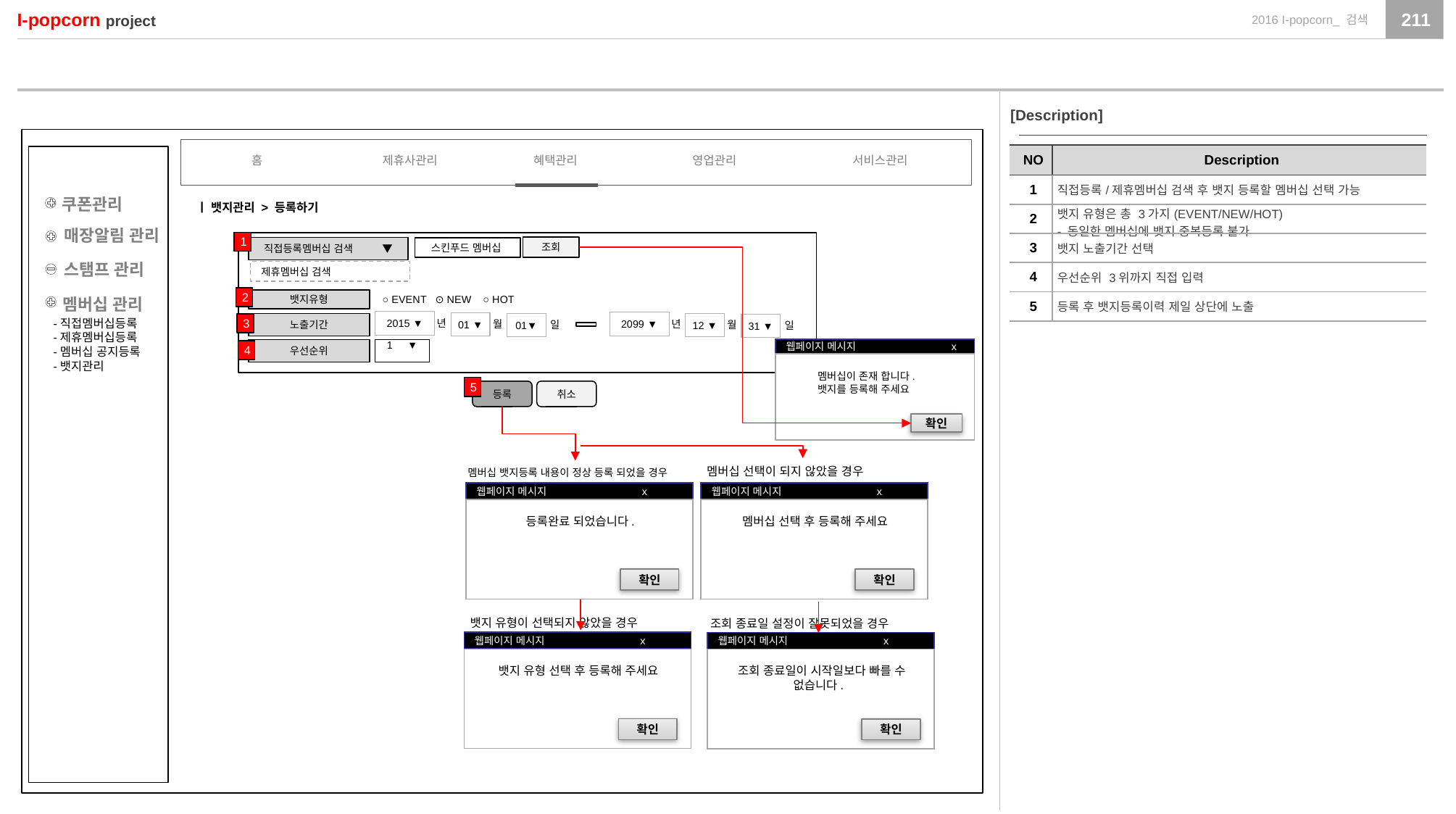

[Description]

| NO | Description |
| --- | --- |
| 1 | 직접등록/제휴멤버십 검색 후 뱃지 등록할 멤버십 선택 가능 |
| 2 | 뱃지 유형은 총 3가지(EVENT/NEW/HOT) - 동일한 멤버십에 뱃지 중복등록 불가 |
| 3 | 뱃지 노출기간 선택 |
| 4 | 우선순위 3위까지 직접 입력 |
| 5 | 등록 후 뱃지등록이력 제일 상단에 노출 |

홈
제휴사관리
혜택관리
영업관리
서비스관리
쿠폰관리
ㅣ 뱃지관리 > 등록하기

매장알림 관리

1

직접등록멤버십 검색          ▼
스킨푸드 멤버십
제휴멤버십 검색
○ EVENT   ⊙ NEW    ○ HOT
2
뱃지유형
2015 ▼
년
01 ▼
월
01▼
일
2099 ▼
년
12 ▼
월
31 ▼
일
노출기간
3

우선순위
1     ▼
4
조회
스탬프 관리

멤버십 관리

-직접멤버십등록
-제휴멤버십등록
-멤버십 공지등록
-뱃지관리
웹페이지 메시지                                x

확인
멤버십이 존재 합니다.
뱃지를 등록해 주세요
5
등록
취소
멤버십 선택이 되지 않았을 경우
멤버십 뱃지등록 내용이 정상 등록 되었을 경우
웹페이지 메시지                                x

등록완료 되었습니다.
확인
웹페이지 메시지                                x

멤버십 선택 후 등록해 주세요
확인
뱃지 유형이 선택되지 않았을 경우
조회 종료일 설정이 잘못되었을 경우
웹페이지 메시지                                x

뱃지 유형 선택 후 등록해 주세요
확인
웹페이지 메시지                                x

조회 종료일이 시작일보다 빠를 수 없습니다.
확인